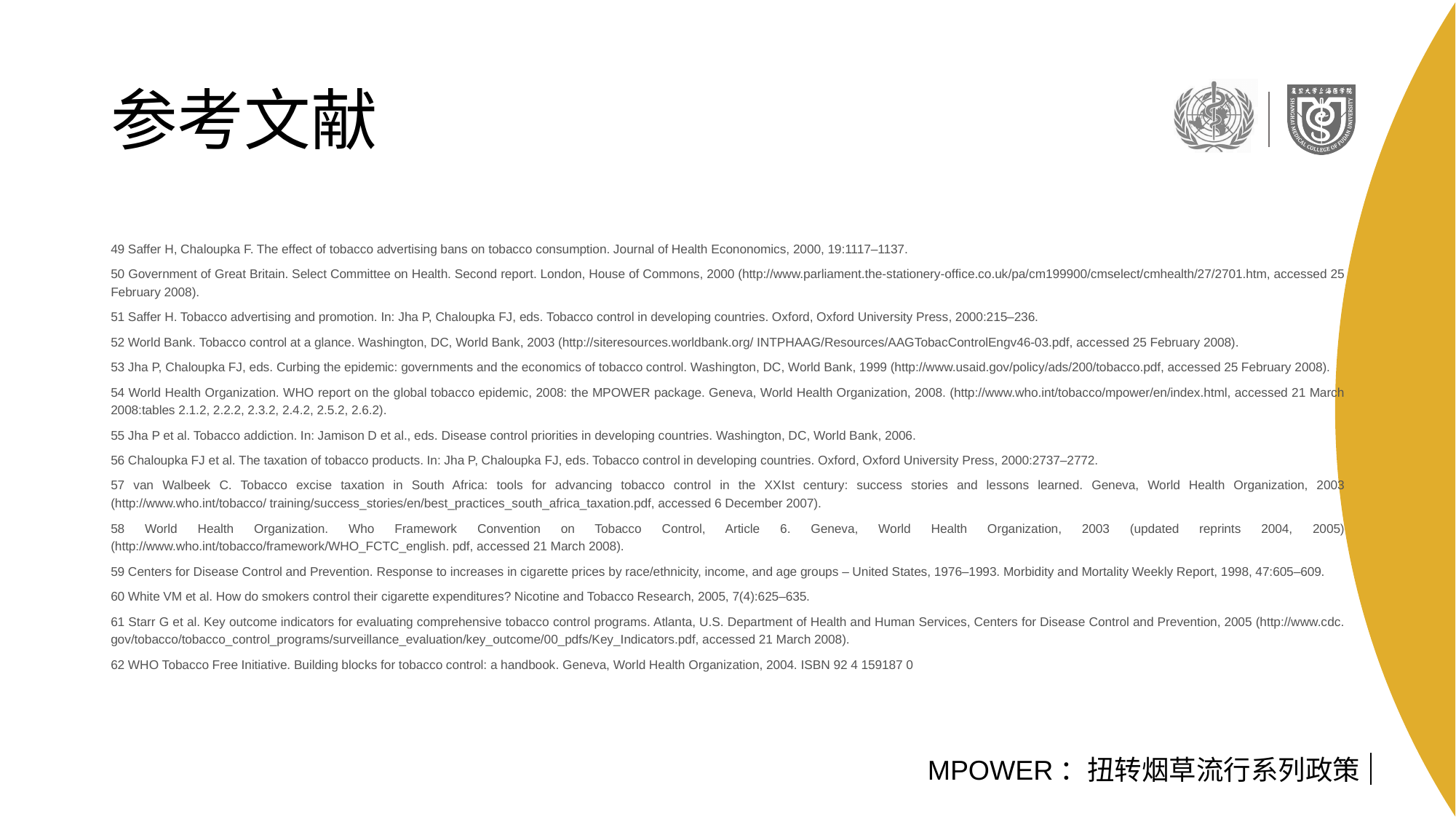

# 参考文献
49 Saffer H, Chaloupka F. The effect of tobacco advertising bans on tobacco consumption. Journal of Health Econonomics, 2000, 19:1117–1137.
50 Government of Great Britain. Select Committee on Health. Second report. London, House of Commons, 2000 (http://www.parliament.the-stationery-ofﬁce.co.uk/pa/cm199900/cmselect/cmhealth/27/2701.htm, accessed 25 February 2008).
51 Saffer H. Tobacco advertising and promotion. In: Jha P, Chaloupka FJ, eds. Tobacco control in developing countries. Oxford, Oxford University Press, 2000:215–236.
52 World Bank. Tobacco control at a glance. Washington, DC, World Bank, 2003 (http://siteresources.worldbank.org/ INTPHAAG/Resources/AAGTobacControlEngv46-03.pdf, accessed 25 February 2008).
53 Jha P, Chaloupka FJ, eds. Curbing the epidemic: governments and the economics of tobacco control. Washington, DC, World Bank, 1999 (http://www.usaid.gov/policy/ads/200/tobacco.pdf, accessed 25 February 2008).
54 World Health Organization. WHO report on the global tobacco epidemic, 2008: the MPOWER package. Geneva, World Health Organization, 2008. (http://www.who.int/tobacco/mpower/en/index.html, accessed 21 March 2008:tables 2.1.2, 2.2.2, 2.3.2, 2.4.2, 2.5.2, 2.6.2).
55 Jha P et al. Tobacco addiction. In: Jamison D et al., eds. Disease control priorities in developing countries. Washington, DC, World Bank, 2006.
56 Chaloupka FJ et al. The taxation of tobacco products. In: Jha P, Chaloupka FJ, eds. Tobacco control in developing countries. Oxford, Oxford University Press, 2000:2737–2772.
57 van Walbeek C. Tobacco excise taxation in South Africa: tools for advancing tobacco control in the XXIst century: success stories and lessons learned. Geneva, World Health Organization, 2003 (http://www.who.int/tobacco/ training/success_stories/en/best_practices_south_africa_taxation.pdf, accessed 6 December 2007).
58 World Health Organization. Who Framework Convention on Tobacco Control, Article 6. Geneva, World Health Organization, 2003 (updated reprints 2004, 2005) (http://www.who.int/tobacco/framework/WHO_FCTC_english. pdf, accessed 21 March 2008).
59 Centers for Disease Control and Prevention. Response to increases in cigarette prices by race/ethnicity, income, and age groups – United States, 1976–1993. Morbidity and Mortality Weekly Report, 1998, 47:605–609.
60 White VM et al. How do smokers control their cigarette expenditures? Nicotine and Tobacco Research, 2005, 7(4):625–635.
61 Starr G et al. Key outcome indicators for evaluating comprehensive tobacco control programs. Atlanta, U.S. Department of Health and Human Services, Centers for Disease Control and Prevention, 2005 (http://www.cdc. gov/tobacco/tobacco_control_programs/surveillance_evaluation/key_outcome/00_pdfs/Key_Indicators.pdf, accessed 21 March 2008).
62 WHO Tobacco Free Initiative. Building blocks for tobacco control: a handbook. Geneva, World Health Organization, 2004. ISBN 92 4 159187 0